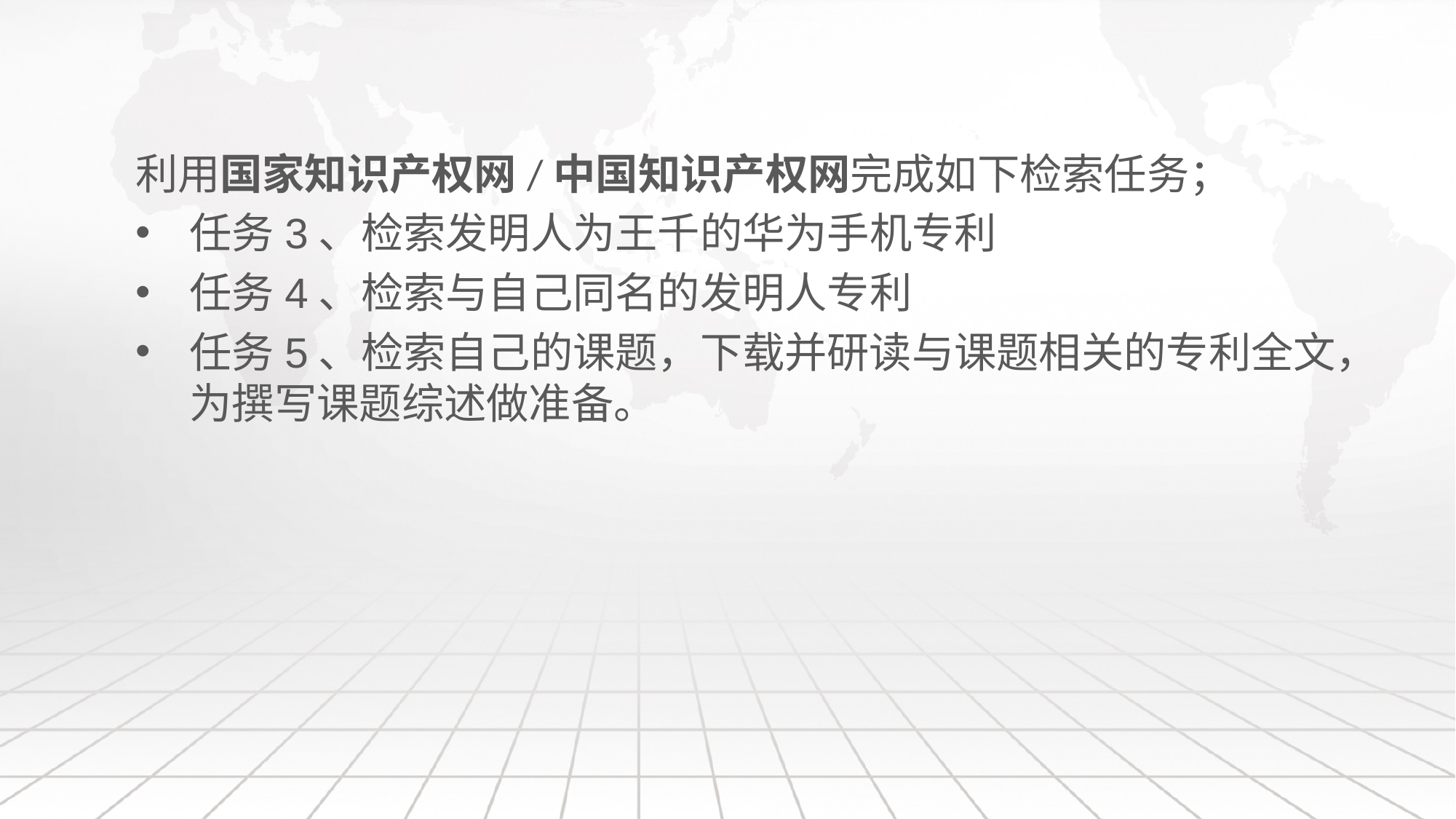

利用国家知识产权网/中国知识产权网完成如下检索任务；
任务3、检索发明人为王千的华为手机专利
任务4、检索与自己同名的发明人专利
任务5、检索自己的课题，下载并研读与课题相关的专利全文，为撰写课题综述做准备。